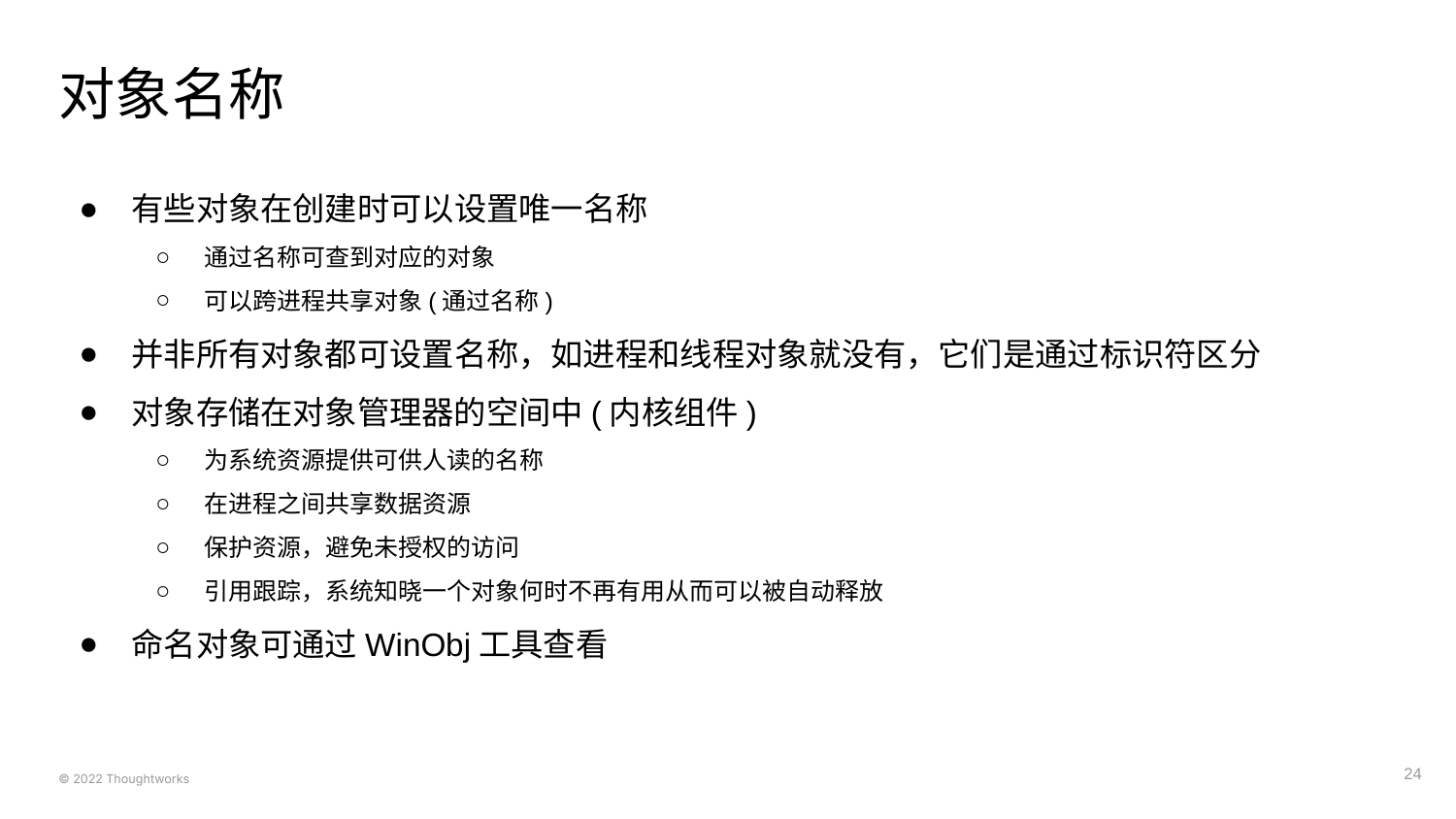

# 对象名称

有些对象在创建时可以设置唯一名称
通过名称可查到对应的对象
可以跨进程共享对象(通过名称)
并非所有对象都可设置名称，如进程和线程对象就没有，它们是通过标识符区分
对象存储在对象管理器的空间中(内核组件)
为系统资源提供可供人读的名称
在进程之间共享数据资源
保护资源，避免未授权的访问
引用跟踪，系统知晓一个对象何时不再有用从而可以被自动释放
命名对象可通过WinObj工具查看

24